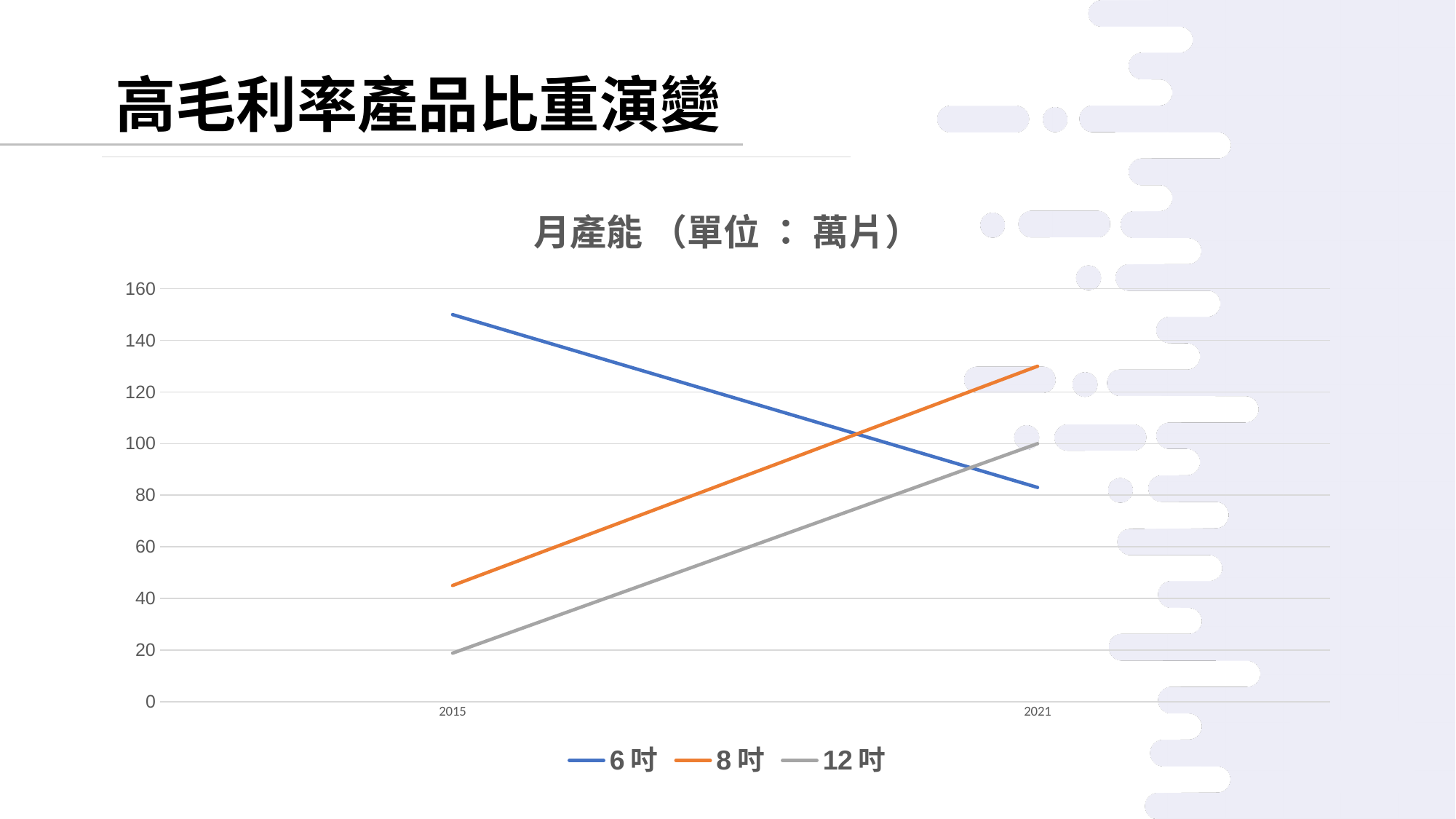

高毛利率產品比重演變

### Chart: 月產能 （單位 ： 萬片）

| Category | 6吋 | 8吋 | 12吋 |
|---|---|---|---|
| 2015 | 150.0 | 45.0 | 18.8 |
| 2021 | 83.0 | 130.0 | 100.0 |